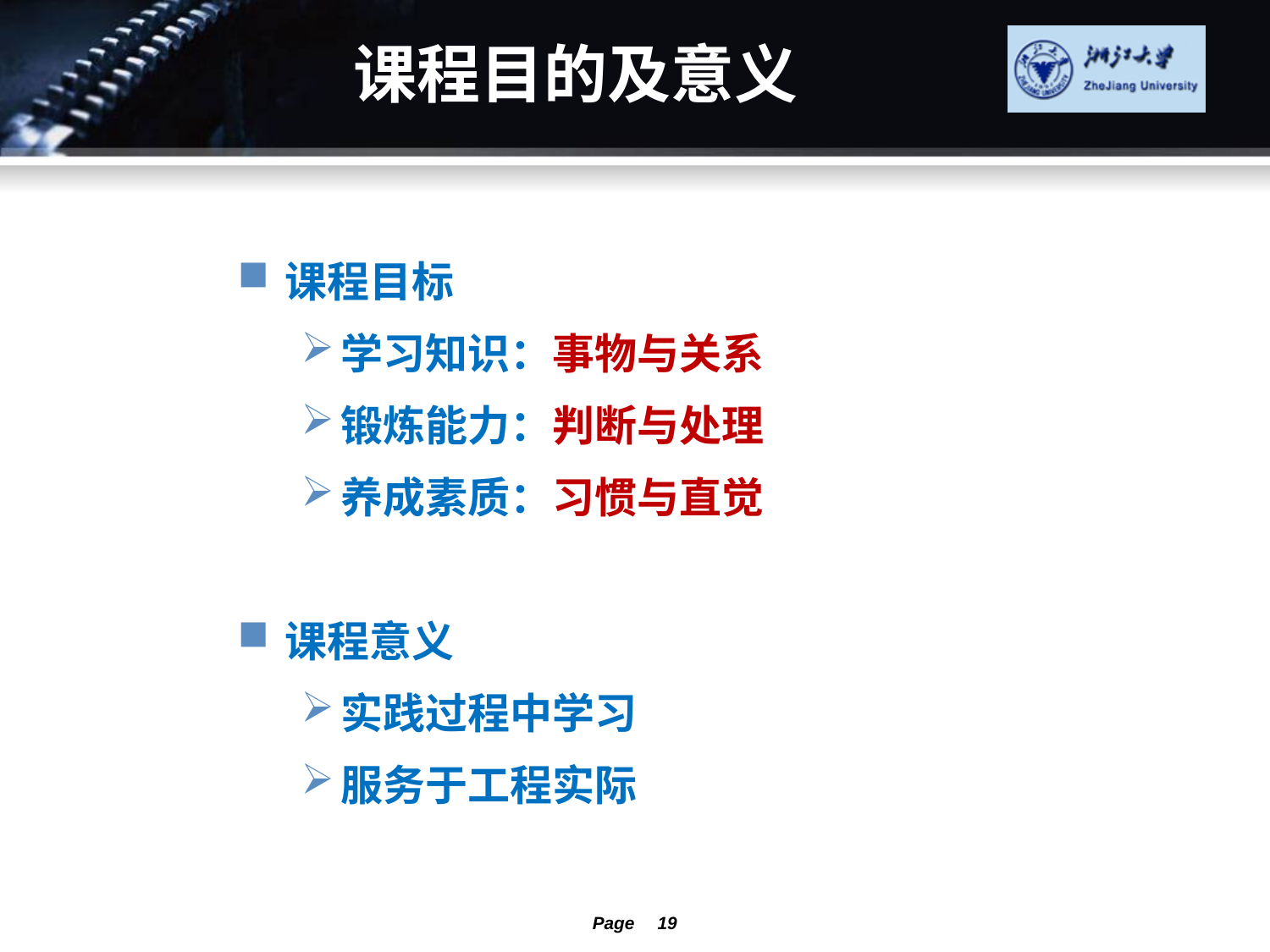

# 课程目的及意义
课程目标
学习知识：事物与关系
锻炼能力：判断与处理
养成素质：习惯与直觉

课程意义
实践过程中学习
服务于工程实际